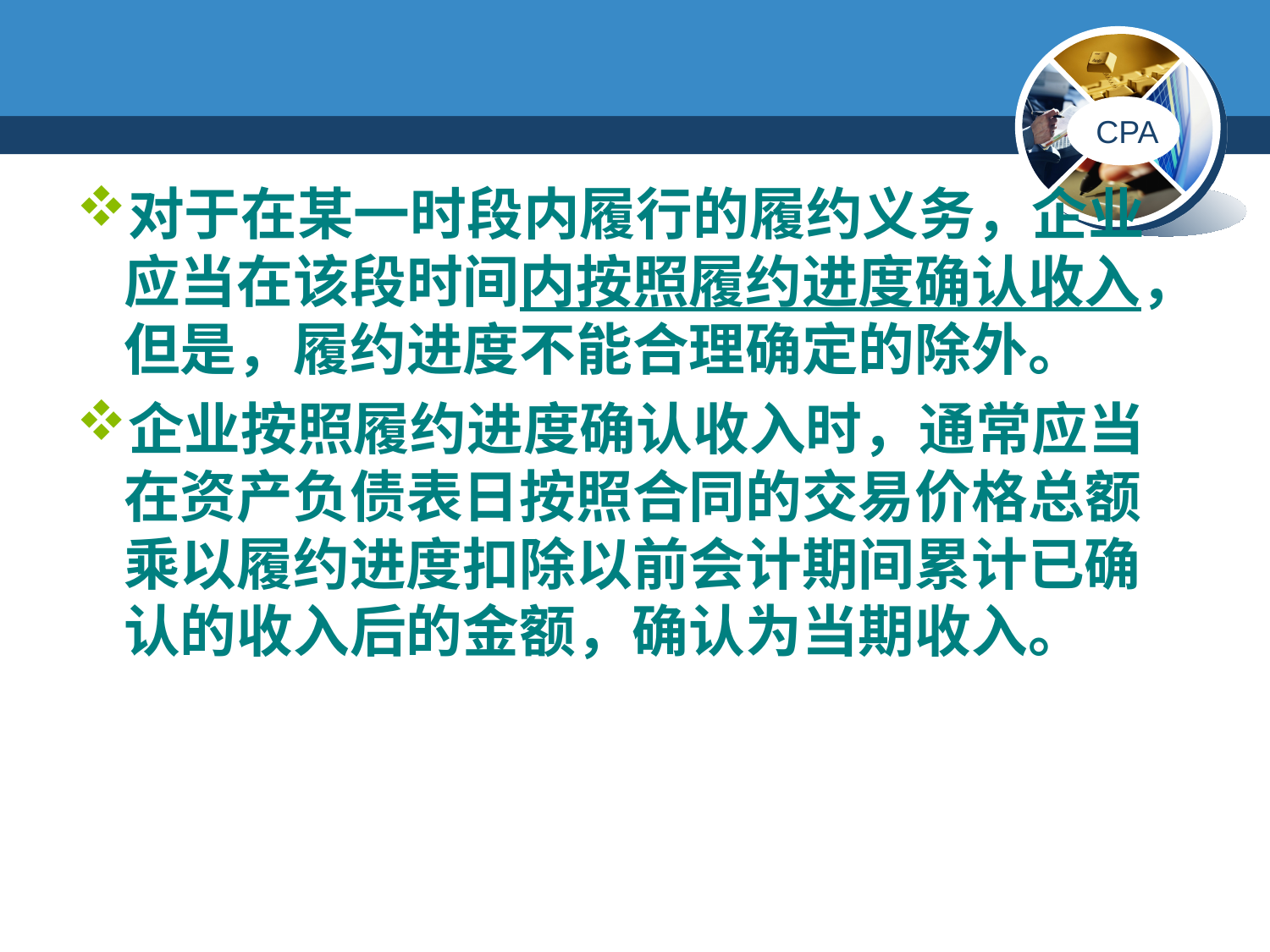

#
对于在某一时段内履行的履约义务，企业应当在该段时间内按照履约进度确认收入，但是，履约进度不能合理确定的除外。
企业按照履约进度确认收入时，通常应当在资产负债表日按照合同的交易价格总额乘以履约进度扣除以前会计期间累计已确认的收入后的金额，确认为当期收入。